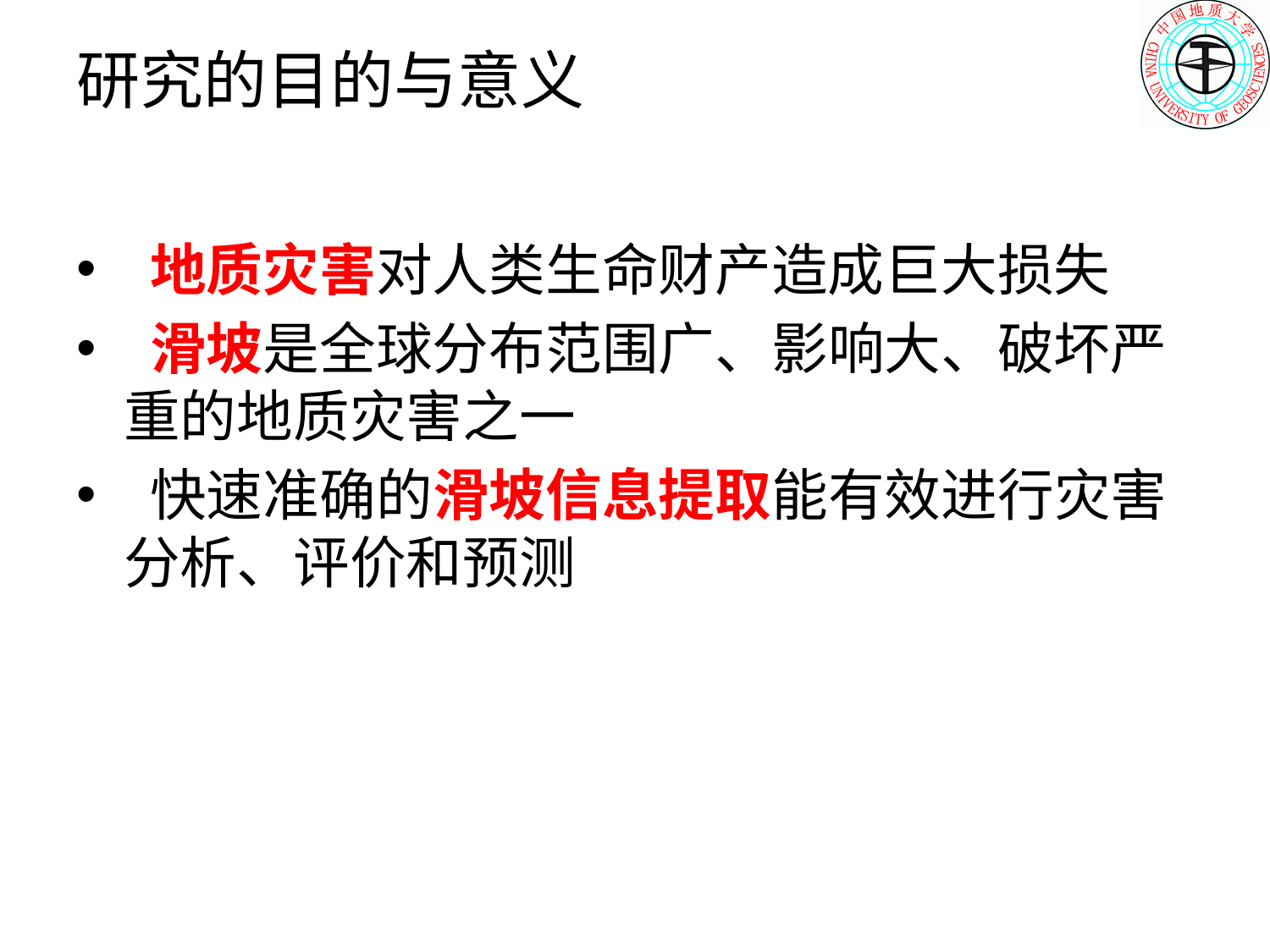

# 研究的目的与意义

 地质灾害对人类生命财产造成巨大损失
 滑坡是全球分布范围广、影响大、破坏严重的地质灾害之一
 快速准确的滑坡信息提取能有效进行灾害分析、评价和预测